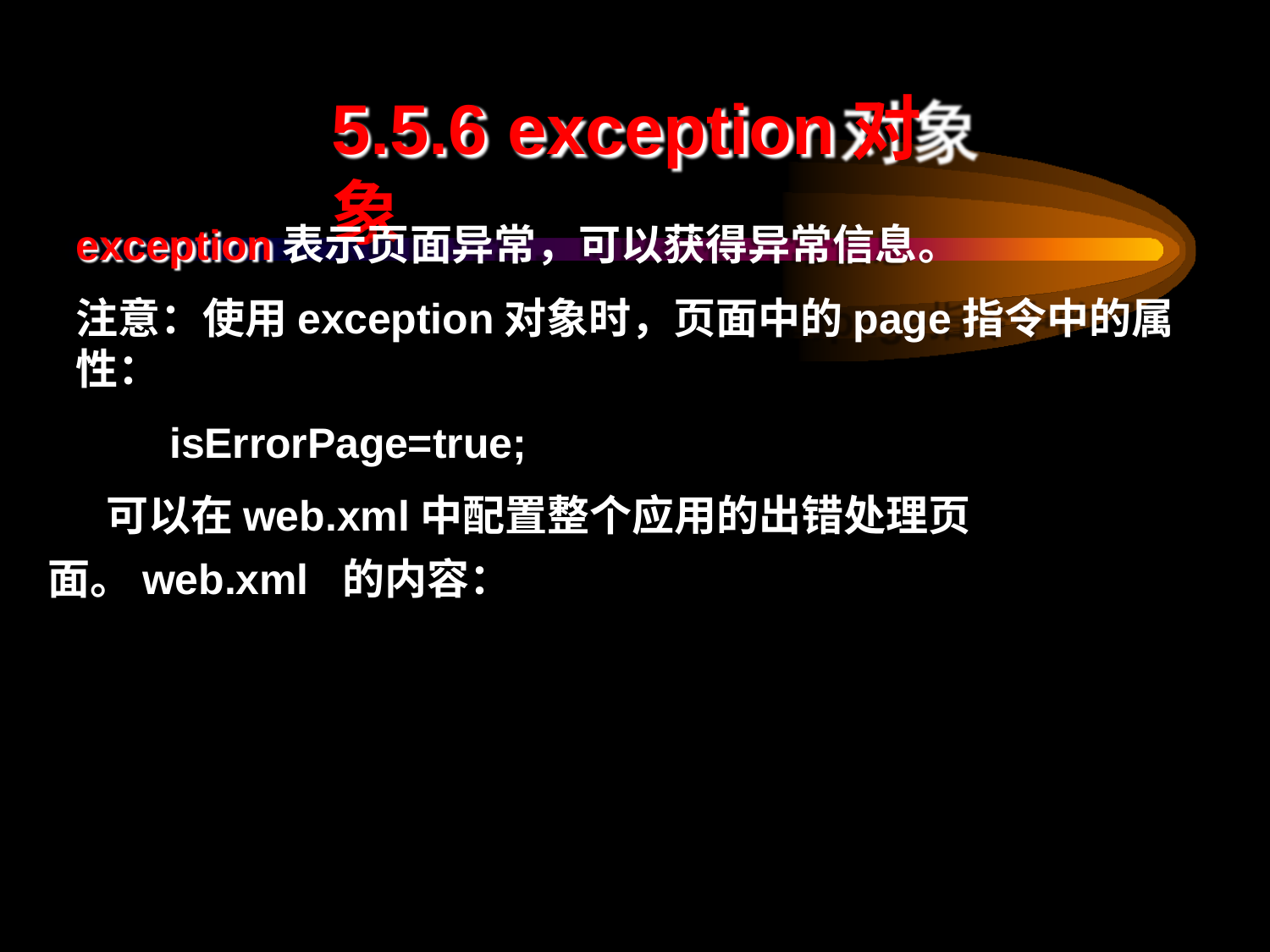

# 5.5.6 exception对象

exception表示页面异常，可以获得异常信息。
注意：使用exception对象时，页面中的page指令中的属性：
isErrorPage=true;
可以在web.xml中配置整个应用的出错处理页面。web.xml  的内容：